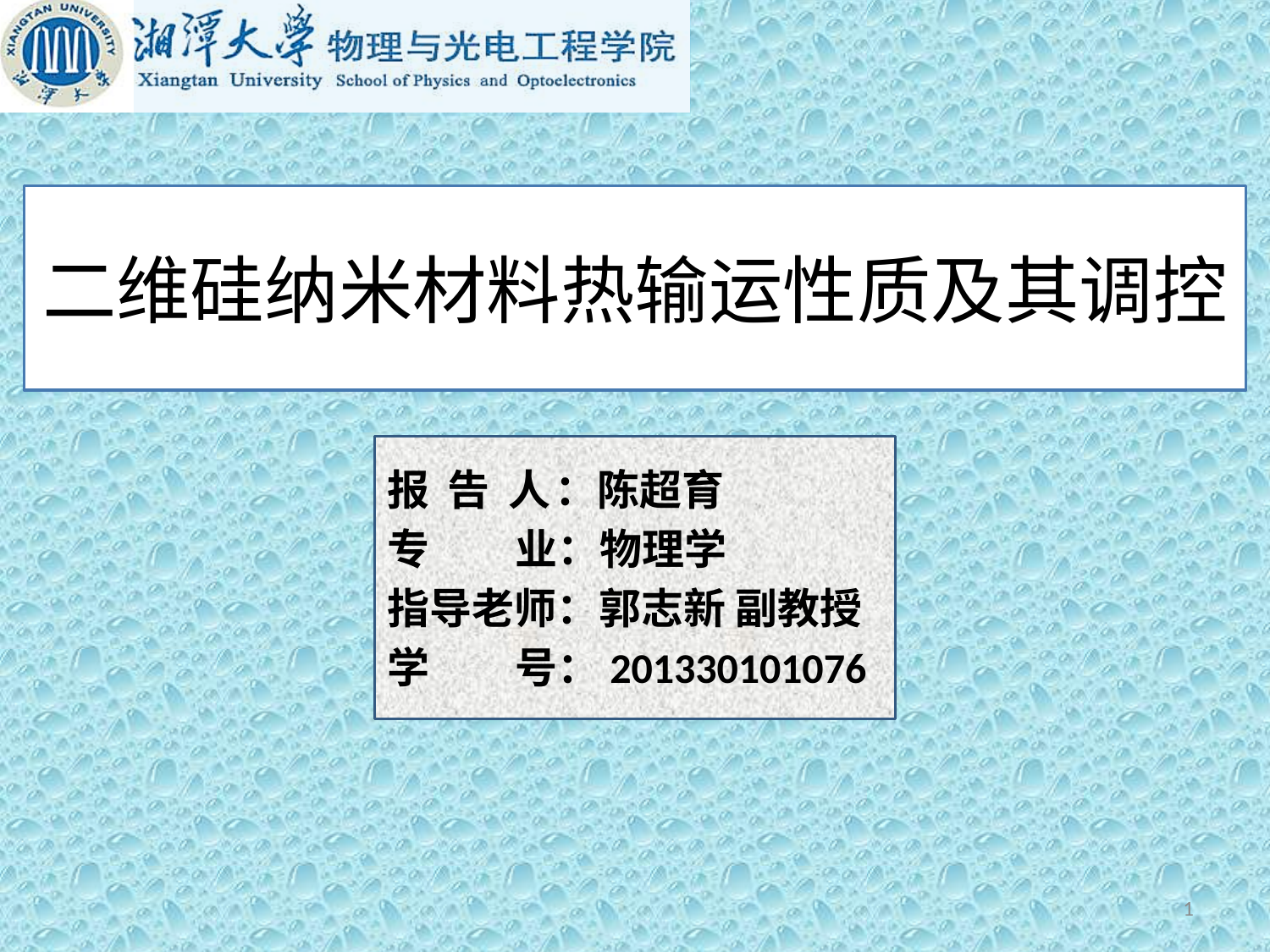

# 二维硅纳米材料热输运性质及其调控
报 告 人：陈超育
专         业：物理学
指导老师：郭志新 副教授
学         号：201330101076
1